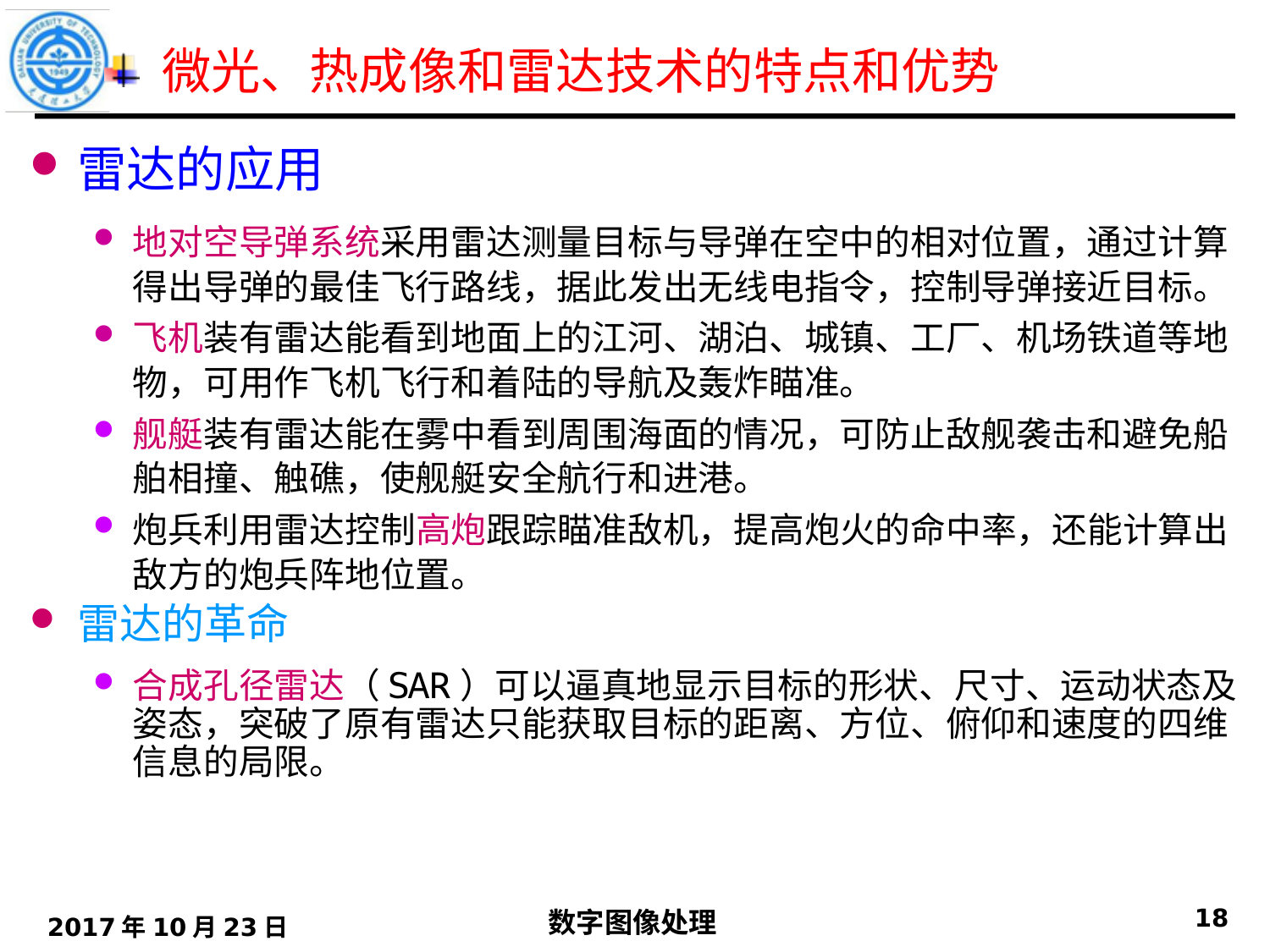

# 微光、热成像和雷达技术的特点和优势
雷达的应用
地对空导弹系统采用雷达测量目标与导弹在空中的相对位置，通过计算得出导弹的最佳飞行路线，据此发出无线电指令，控制导弹接近目标。
飞机装有雷达能看到地面上的江河、湖泊、城镇、工厂、机场铁道等地物，可用作飞机飞行和着陆的导航及轰炸瞄准。
舰艇装有雷达能在雾中看到周围海面的情况，可防止敌舰袭击和避免船舶相撞、触礁，使舰艇安全航行和进港。
炮兵利用雷达控制高炮跟踪瞄准敌机，提高炮火的命中率，还能计算出敌方的炮兵阵地位置。
雷达的革命
合成孔径雷达（SAR）可以逼真地显示目标的形状、尺寸、运动状态及姿态，突破了原有雷达只能获取目标的距离、方位、俯仰和速度的四维信息的局限。